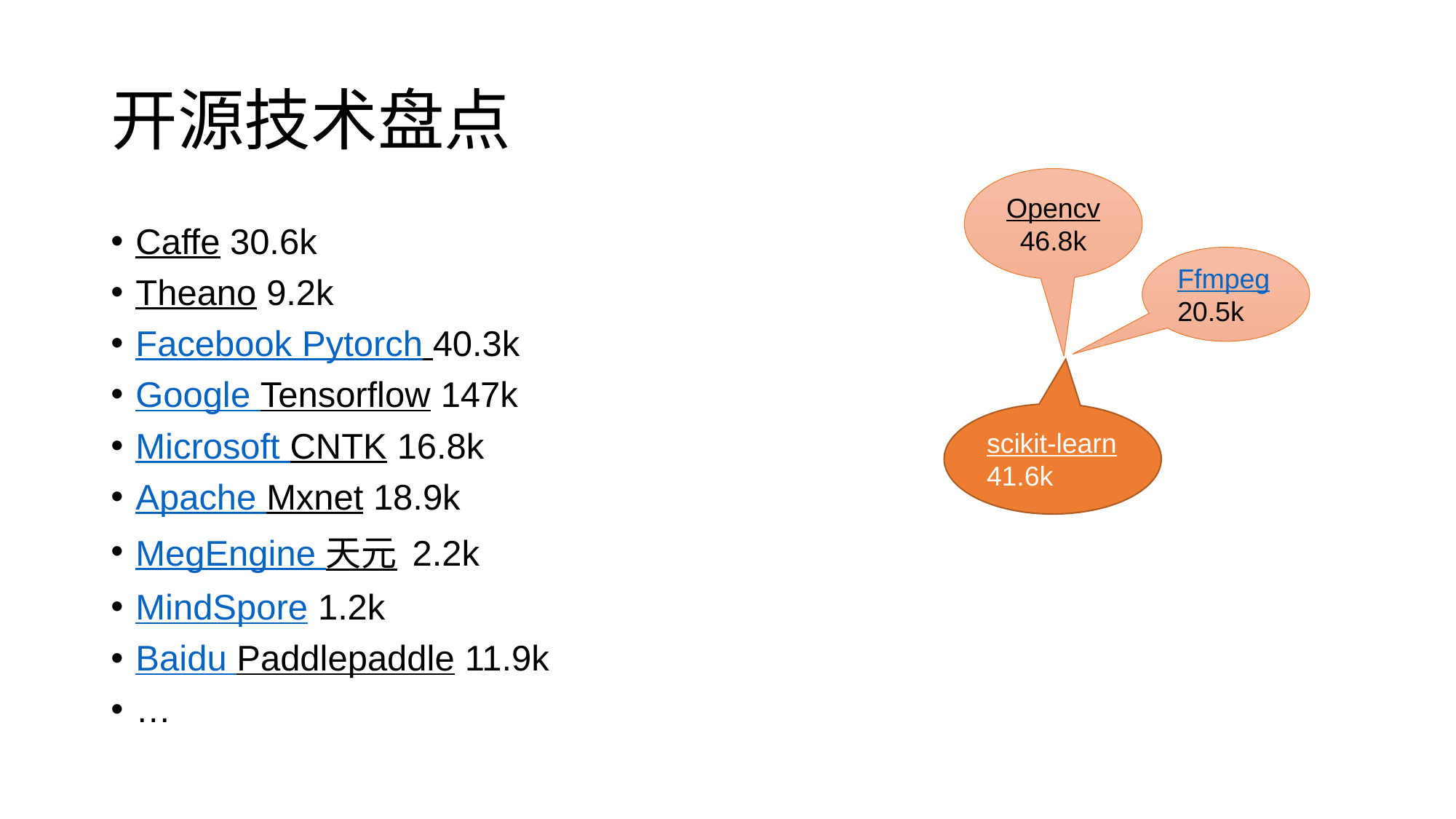

# 开源技术盘点
Opencv 46.8k
Caffe 30.6k
Theano 9.2k
Facebook Pytorch 40.3k
Google Tensorflow 147k
Microsoft CNTK 16.8k
Apache Mxnet 18.9k
MegEngine 天元 2.2k
MindSpore 1.2k
Baidu Paddlepaddle 11.9k
…
Ffmpeg
20.5k
scikit-learn 41.6k